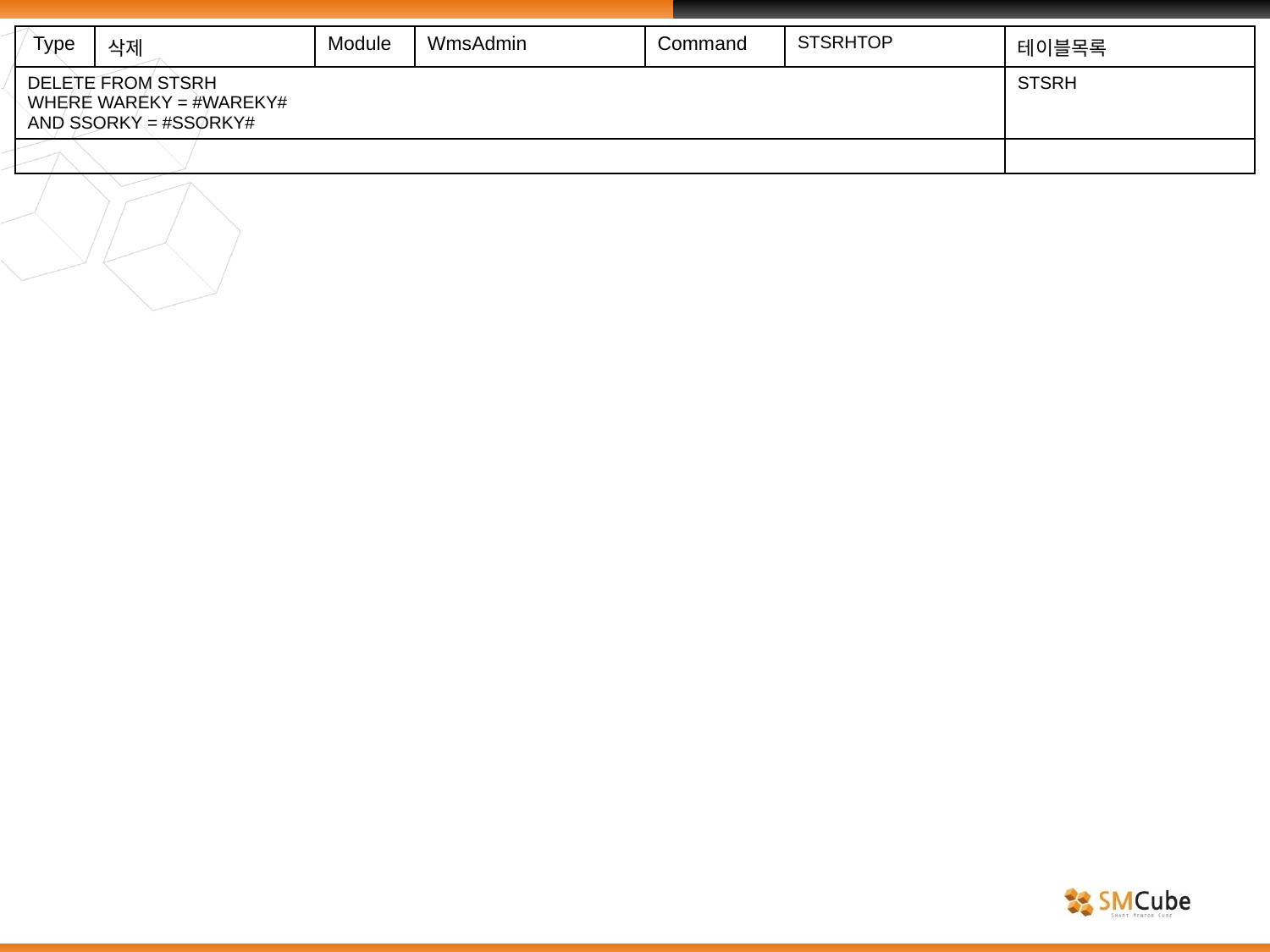

| Type | 삭제 | Module | WmsAdmin | Command | STSRHTOP | 테이블목록 |
| --- | --- | --- | --- | --- | --- | --- |
| DELETE FROM STSRH WHERE WAREKY = #WAREKY# AND SSORKY = #SSORKY# |  |  |  |  |  | STSRH |
|  |  |  |  |  |  |  |